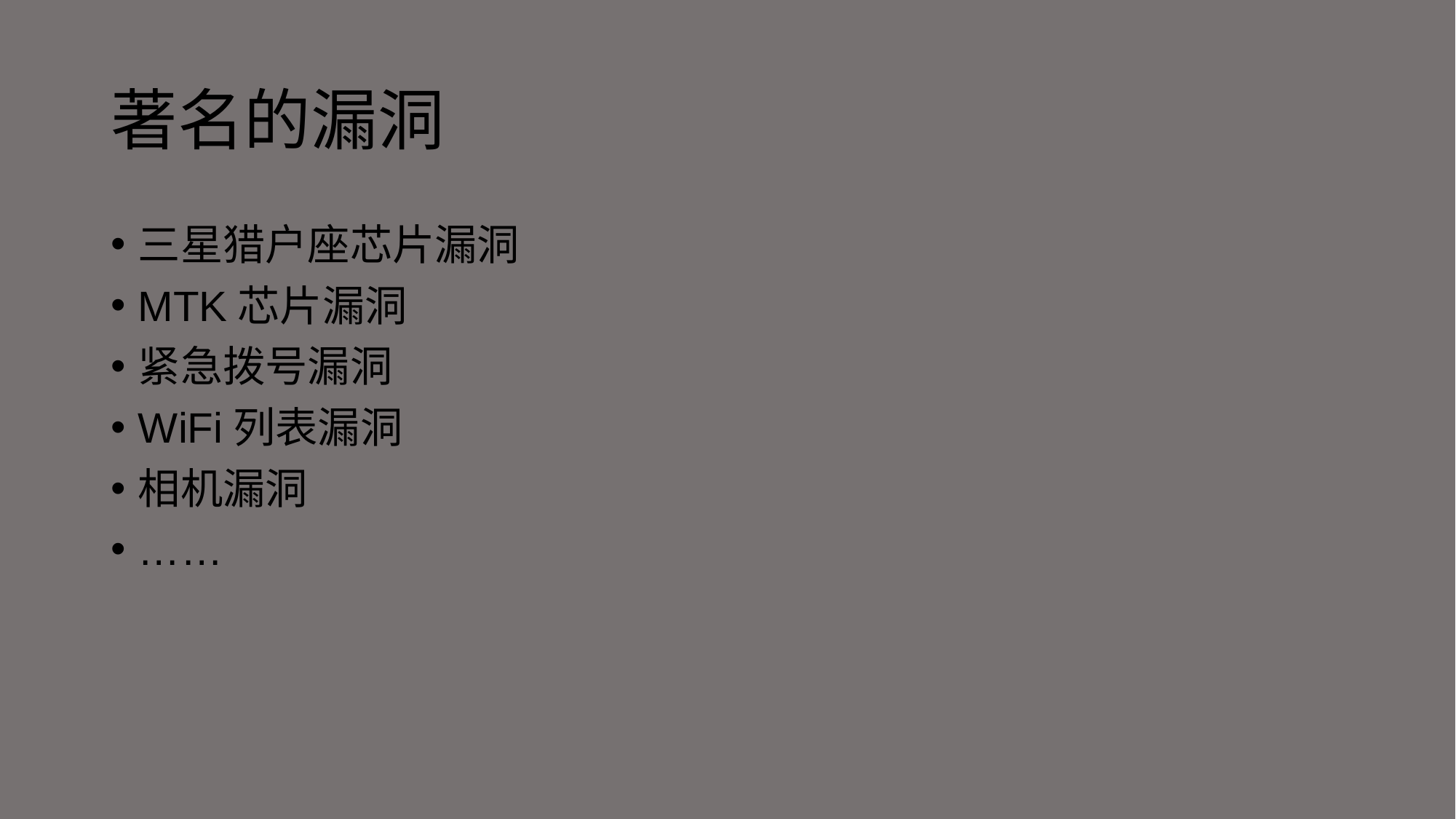

# 著名的漏洞
三星猎户座芯片漏洞
MTK芯片漏洞
紧急拨号漏洞
WiFi列表漏洞
相机漏洞
……